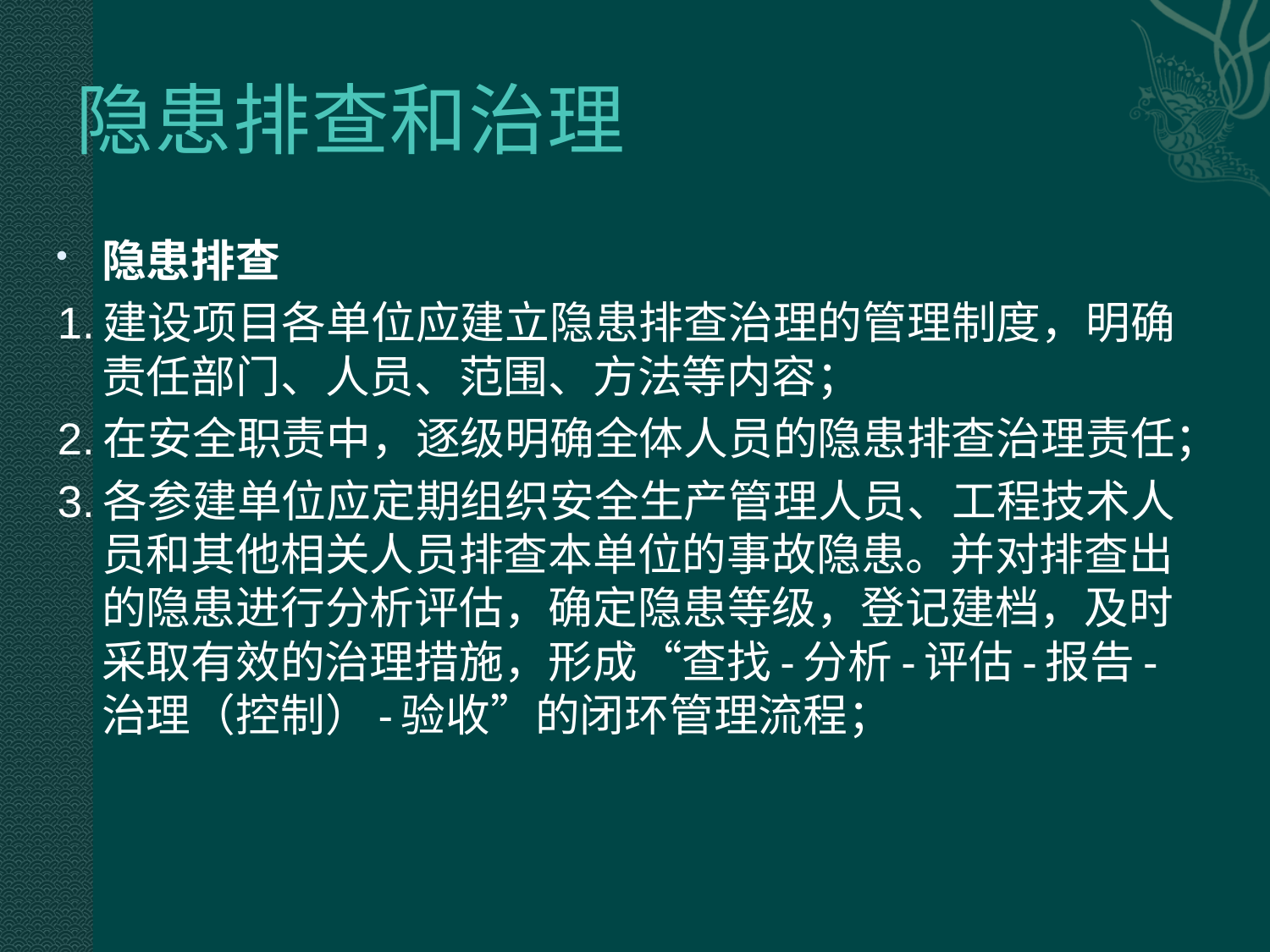

# 隐患排查和治理
隐患排查
1.建设项目各单位应建立隐患排查治理的管理制度，明确责任部门、人员、范围、方法等内容；
2.在安全职责中，逐级明确全体人员的隐患排查治理责任；
3.各参建单位应定期组织安全生产管理人员、工程技术人员和其他相关人员排查本单位的事故隐患。并对排查出的隐患进行分析评估，确定隐患等级，登记建档，及时采取有效的治理措施，形成“查找-分析-评估-报告-治理（控制）-验收”的闭环管理流程；